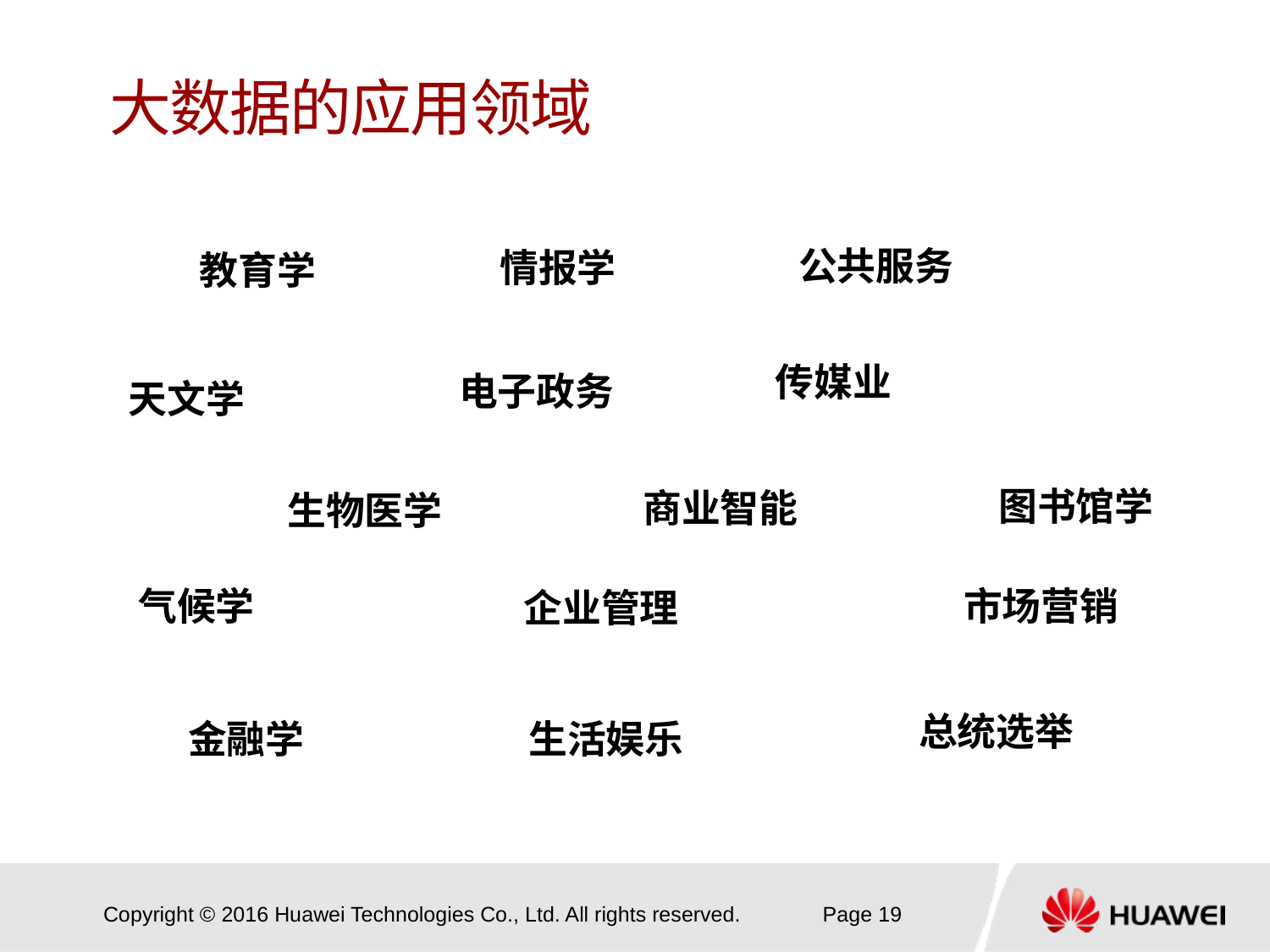

大数据的应用领域
公共服务
情报学
教育学
传媒业
电子政务
天文学
图书馆学
商业智能
生物医学
市场营销
气候学
企业管理
总统选举
金融学
生活娱乐